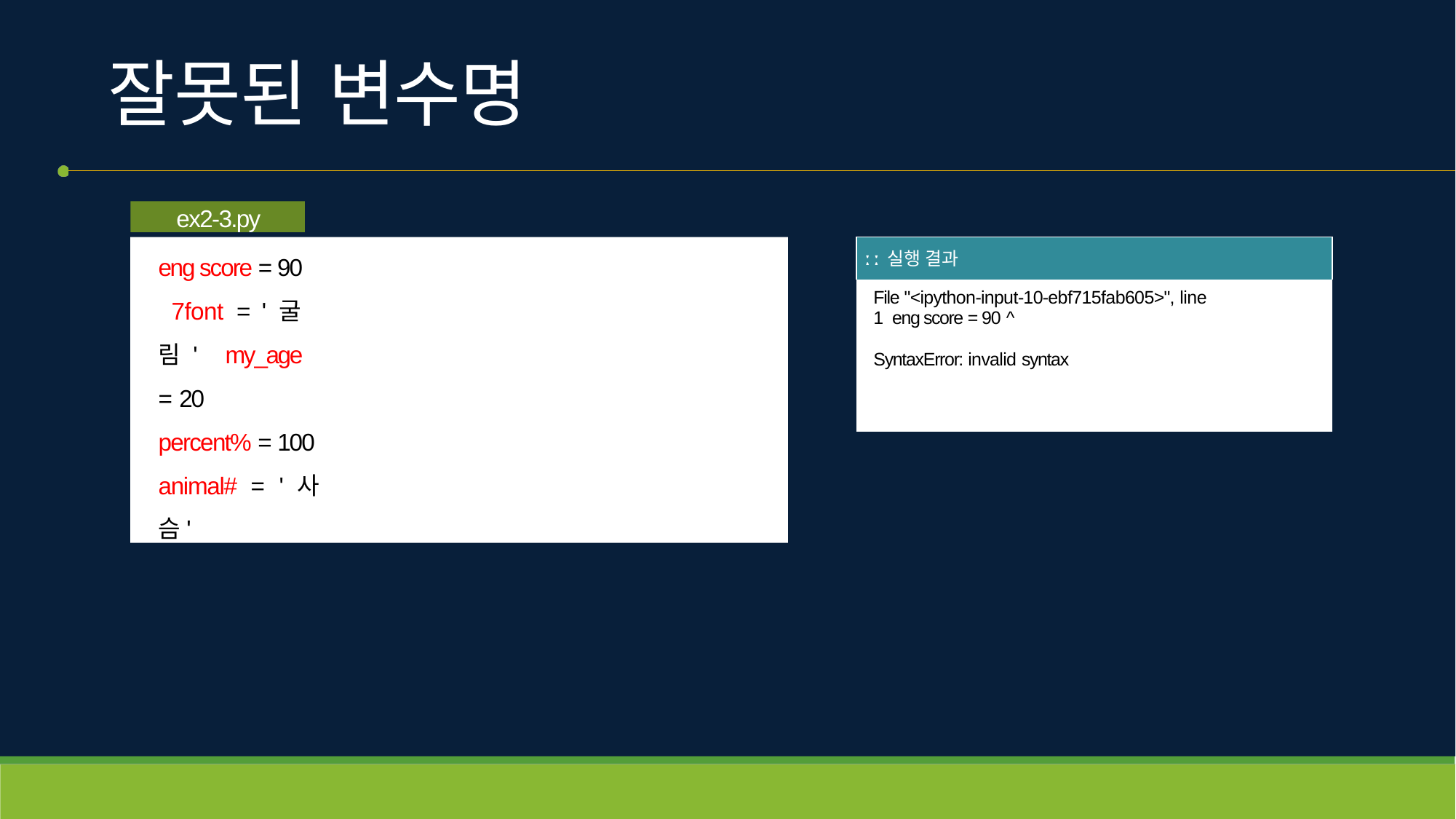

# 잘못된 변수명

ex2-3.py
| ː ː 실행 결과 |
| --- |
| File "<ipython-input-10-ebf715fab605>", line 1 eng score = 90 ^ SyntaxError: invalid syntax |
eng score = 90  7font = '굴림'  my_age = 20
percent% = 100  animal# = '사슴'